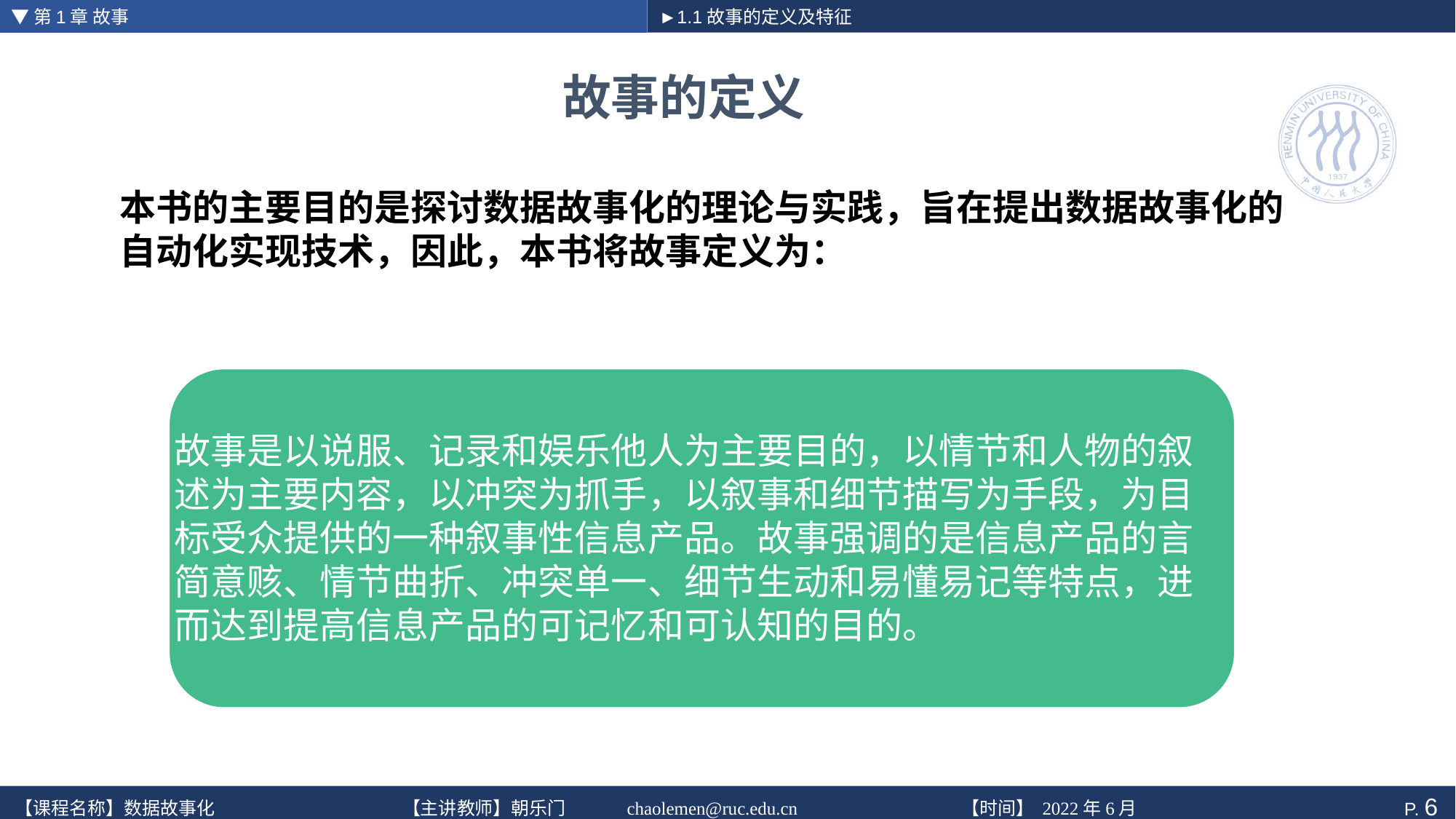

▼第1章 故事
►1.1故事的定义及特征
# 故事的定义
本书的主要目的是探讨数据故事化的理论与实践，旨在提出数据故事化的自动化实现技术，因此，本书将故事定义为：

故事是以说服、记录和娱乐他人为主要目的，以情节和人物的叙述为主要内容，以冲突为抓手，以叙事和细节描写为手段，为目标受众提供的一种叙事性信息产品。故事强调的是信息产品的言简意赅、情节曲折、冲突单一、细节生动和易懂易记等特点，进而达到提高信息产品的可记忆和可认知的目的。